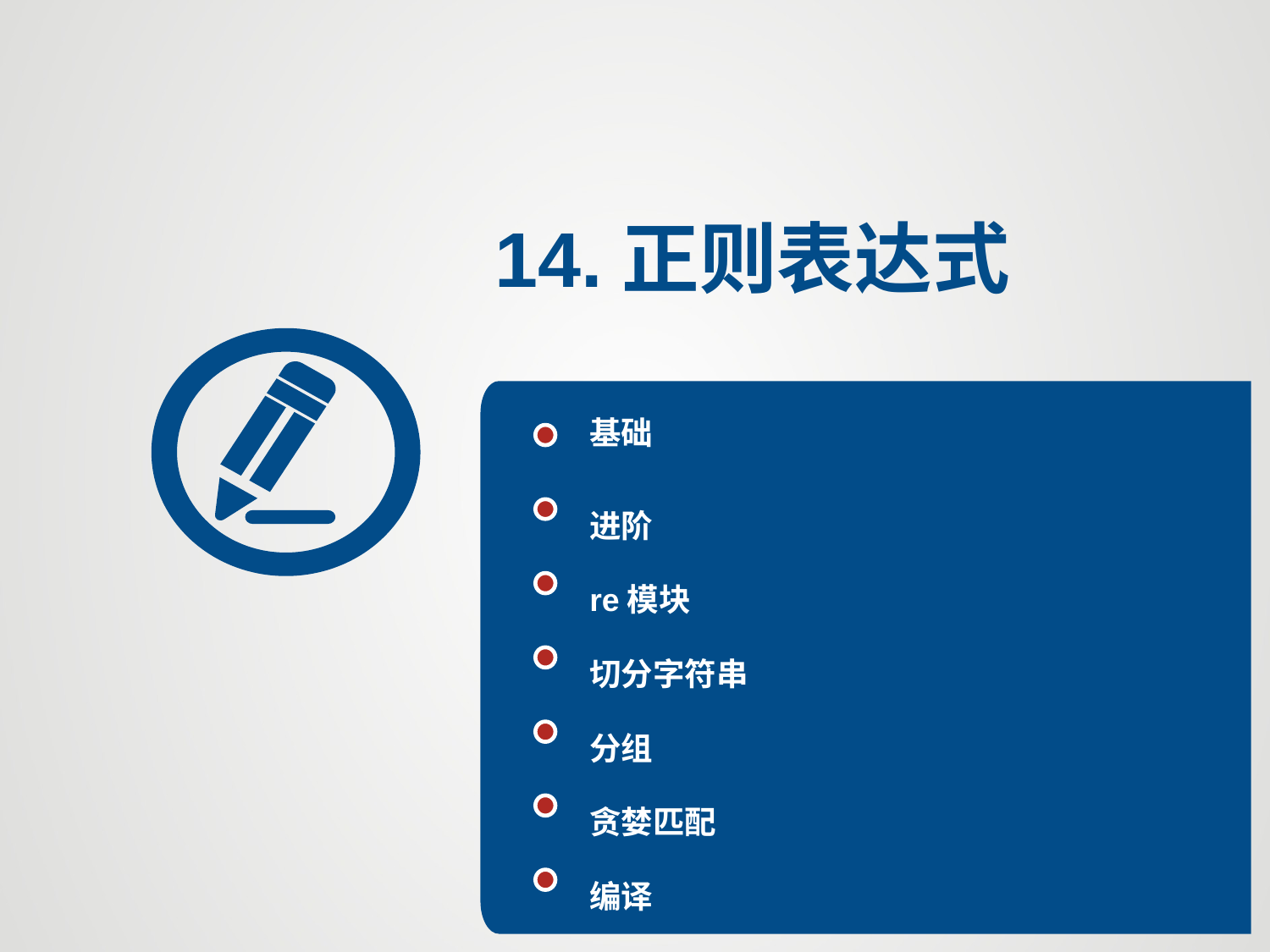

14.正则表达式

基础

进阶

re模块

切分字符串

分组

贪婪匹配

编译